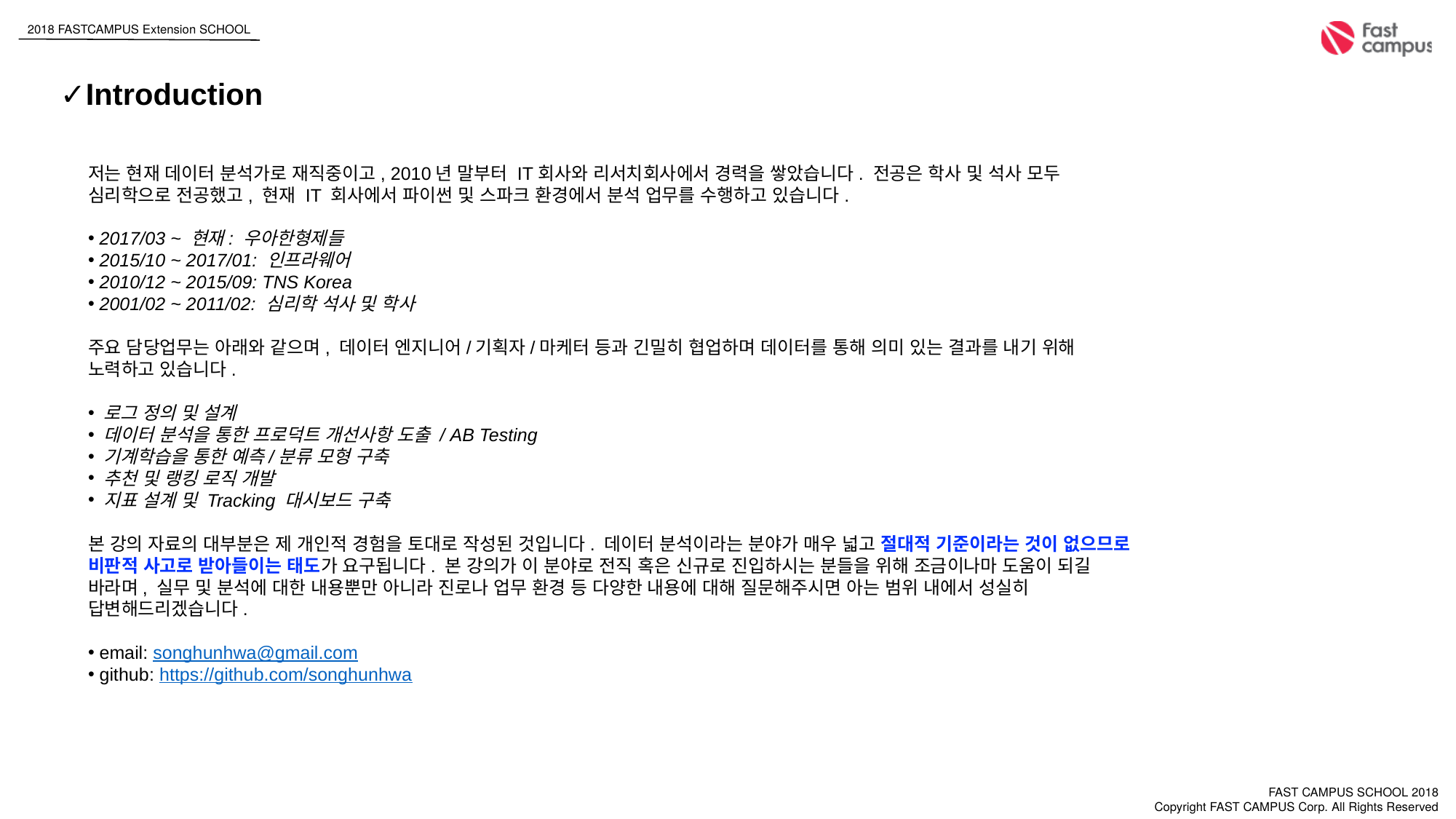

✓Introduction
저는 현재 데이터 분석가로 재직중이고, 2010년 말부터 IT회사와 리서치회사에서 경력을 쌓았습니다. 전공은 학사 및 석사 모두 심리학으로 전공했고, 현재 IT 회사에서 파이썬 및 스파크 환경에서 분석 업무를 수행하고 있습니다.

 2017/03 ~ 현재: 우아한형제들
 2015/10 ~ 2017/01: 인프라웨어
 2010/12 ~ 2015/09: TNS Korea
 2001/02 ~ 2011/02: 심리학 석사 및 학사

주요 담당업무는 아래와 같으며, 데이터 엔지니어/기획자/마케터 등과 긴밀히 협업하며 데이터를 통해 의미 있는 결과를 내기 위해 노력하고 있습니다.

 로그 정의 및 설계
 데이터 분석을 통한 프로덕트 개선사항 도출 / AB Testing
 기계학습을 통한 예측/분류 모형 구축
 추천 및 랭킹 로직 개발
 지표 설계 및 Tracking 대시보드 구축

본 강의 자료의 대부분은 제 개인적 경험을 토대로 작성된 것입니다. 데이터 분석이라는 분야가 매우 넓고 절대적 기준이라는 것이 없으므로 비판적 사고로 받아들이는 태도가 요구됩니다. 본 강의가 이 분야로 전직 혹은 신규로 진입하시는 분들을 위해 조금이나마 도움이 되길 바라며, 실무 및 분석에 대한 내용뿐만 아니라 진로나 업무 환경 등 다양한 내용에 대해 질문해주시면 아는 범위 내에서 성실히 답변해드리겠습니다.

 email: songhunhwa@gmail.com
 github: https://github.com/songhunhwa